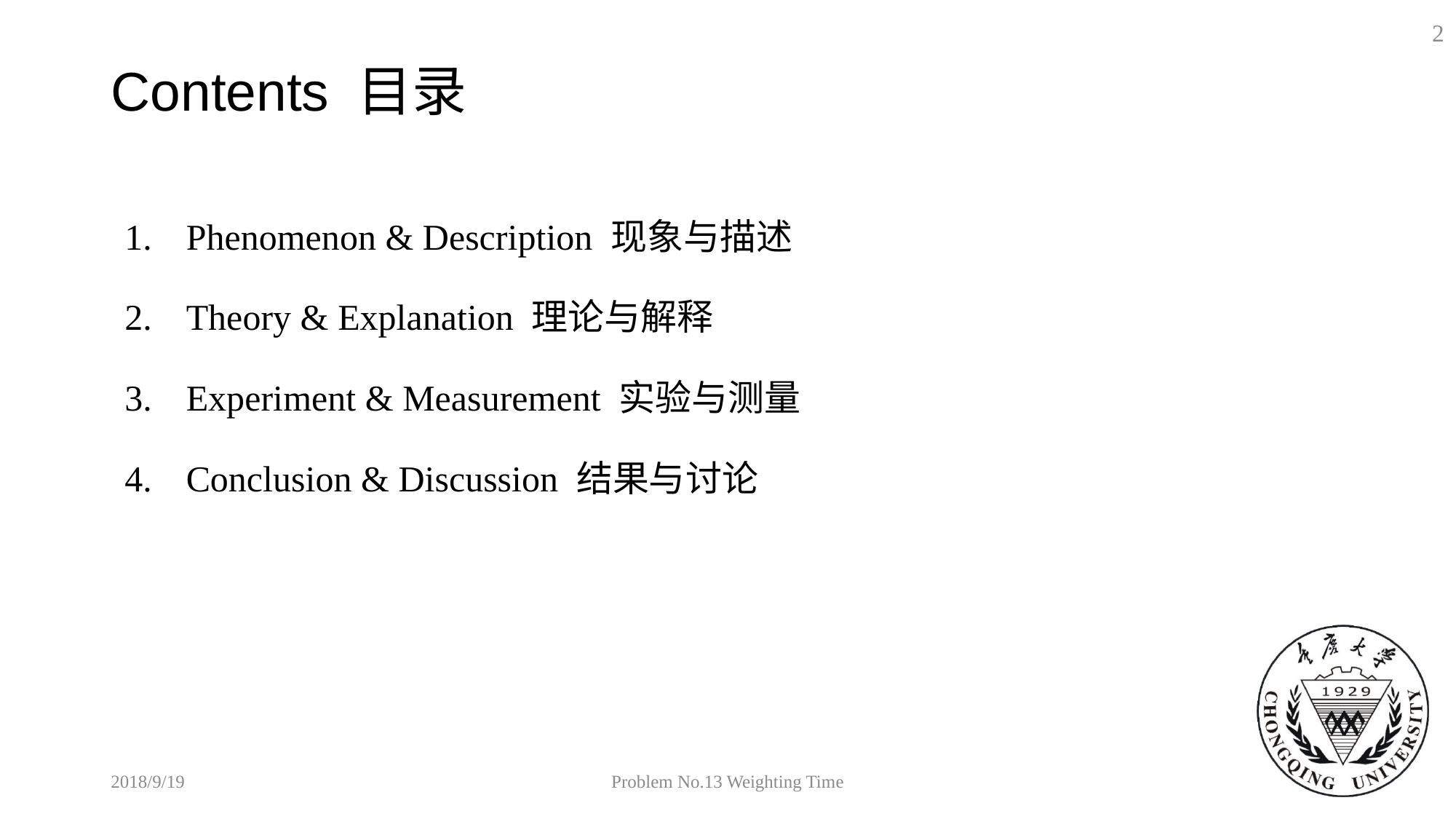

2
# Contents 目录
Phenomenon & Description 现象与描述
Theory & Explanation 理论与解释
Experiment & Measurement 实验与测量
Conclusion & Discussion 结果与讨论

2018/9/19
Problem No.13 Weighting Time